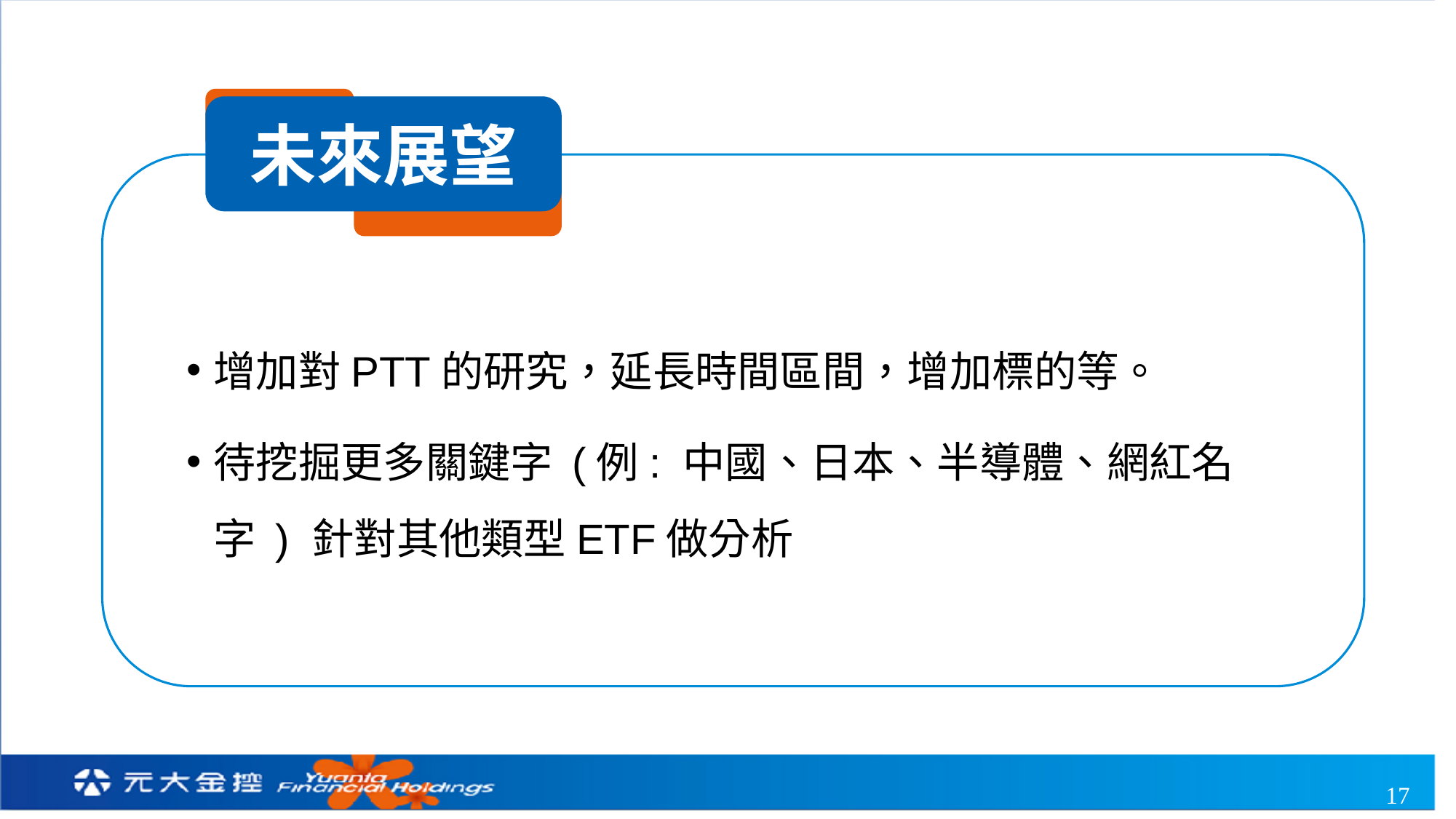

未來展望

增加對PTT的研究，延長時間區間，增加標的等。
待挖掘更多關鍵字 (例: 中國、日本、半導體、網紅名字 ) 針對其他類型ETF做分析
17